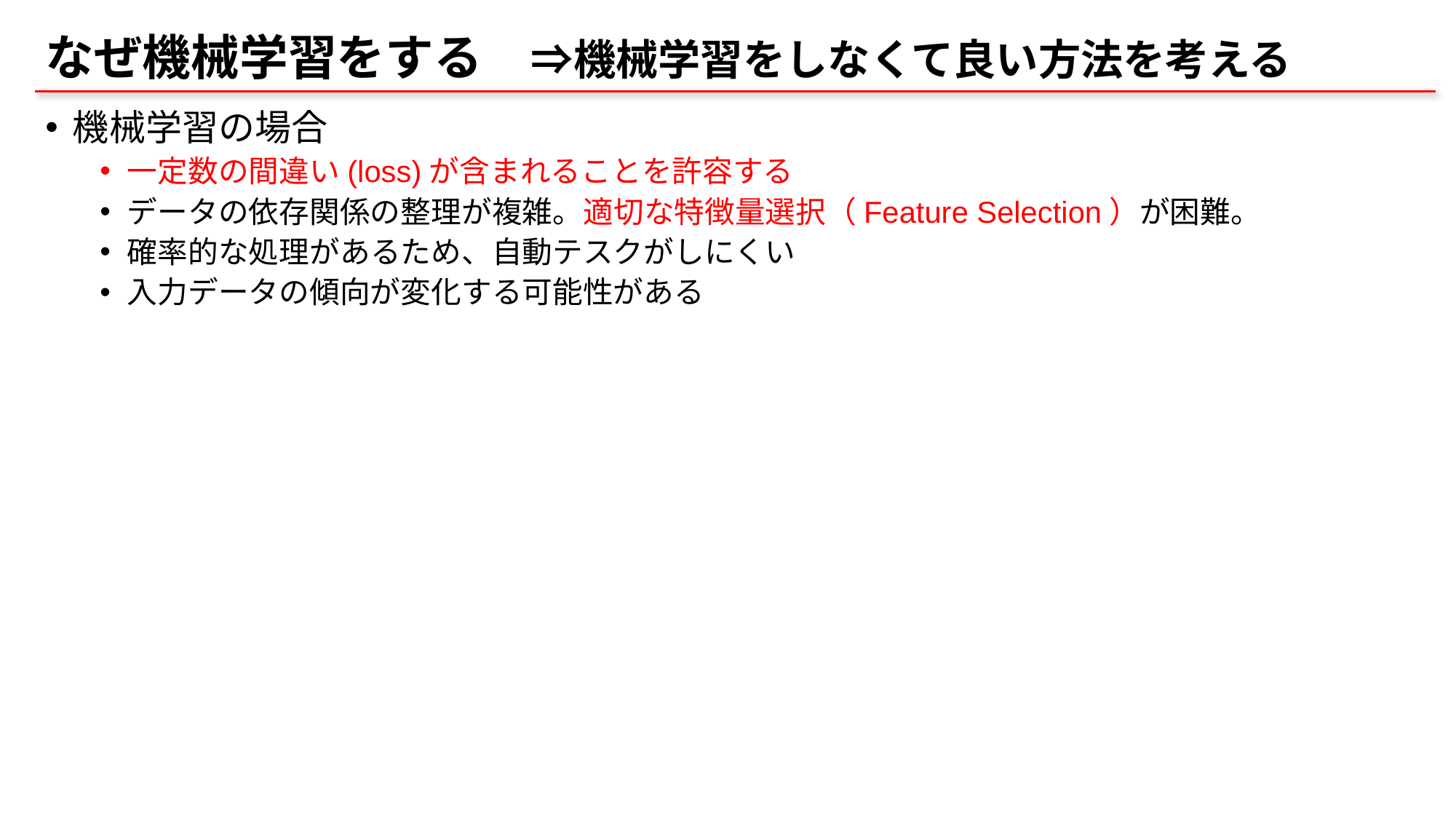

# なぜ機械学習をする　⇒機械学習をしなくて良い方法を考える
機械学習の場合
一定数の間違い(loss)が含まれることを許容する
データの依存関係の整理が複雑。適切な特徴量選択（Feature Selection）が困難。
確率的な処理があるため、自動テスクがしにくい
入力データの傾向が変化する可能性がある